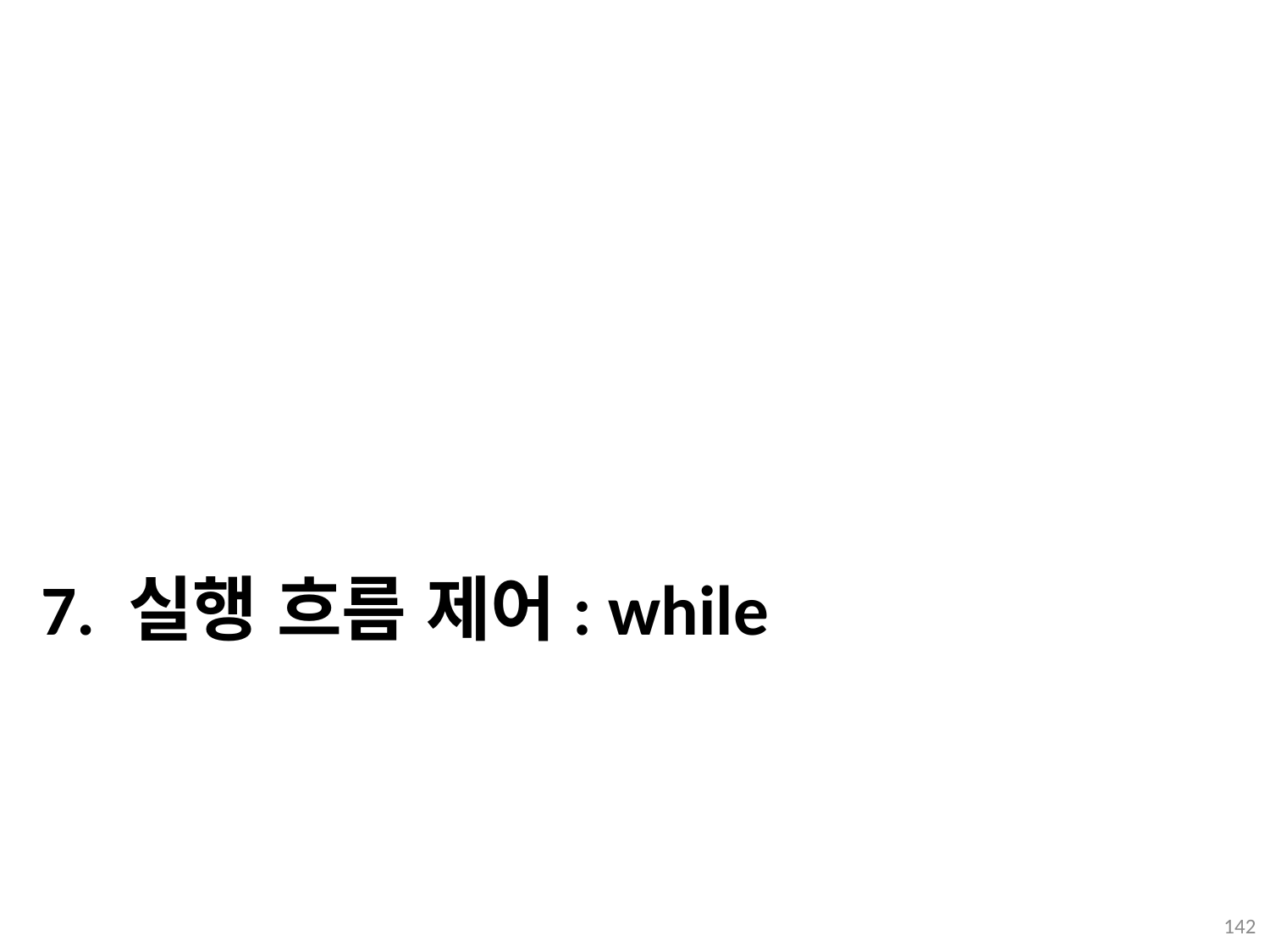

# 7. 실행 흐름 제어: while
142